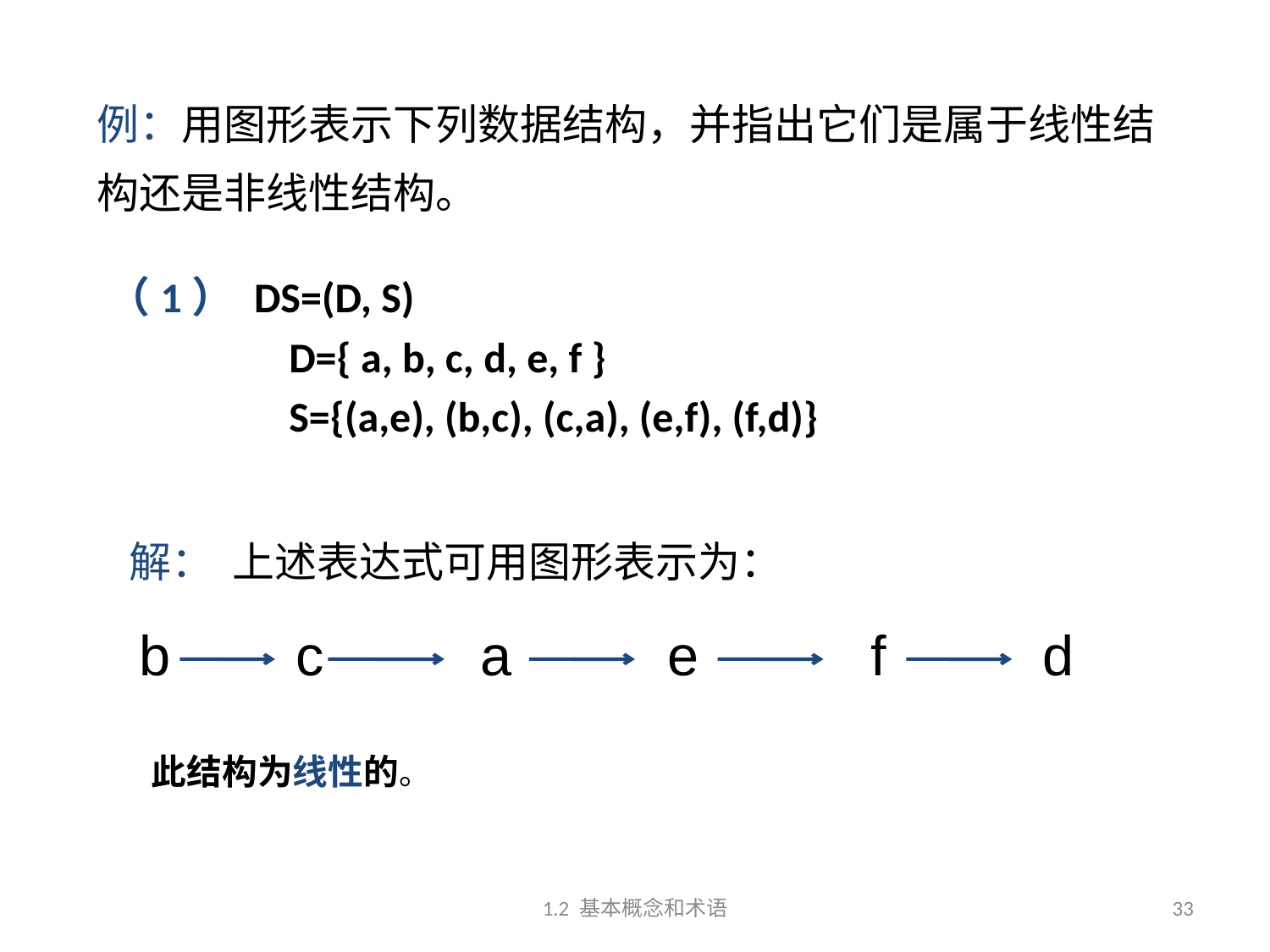

例：用图形表示下列数据结构，并指出它们是属于线性结构还是非线性结构。
（1） DS=(D, S)
                   D={ a, b, c, d, e, f }
                   S={(a,e), (b,c), (c,a), (e,f), (f,d)}
解：  上述表达式可用图形表示为：
b        c          a          e           f          d

此结构为线性的。
1.2 基本概念和术语
33